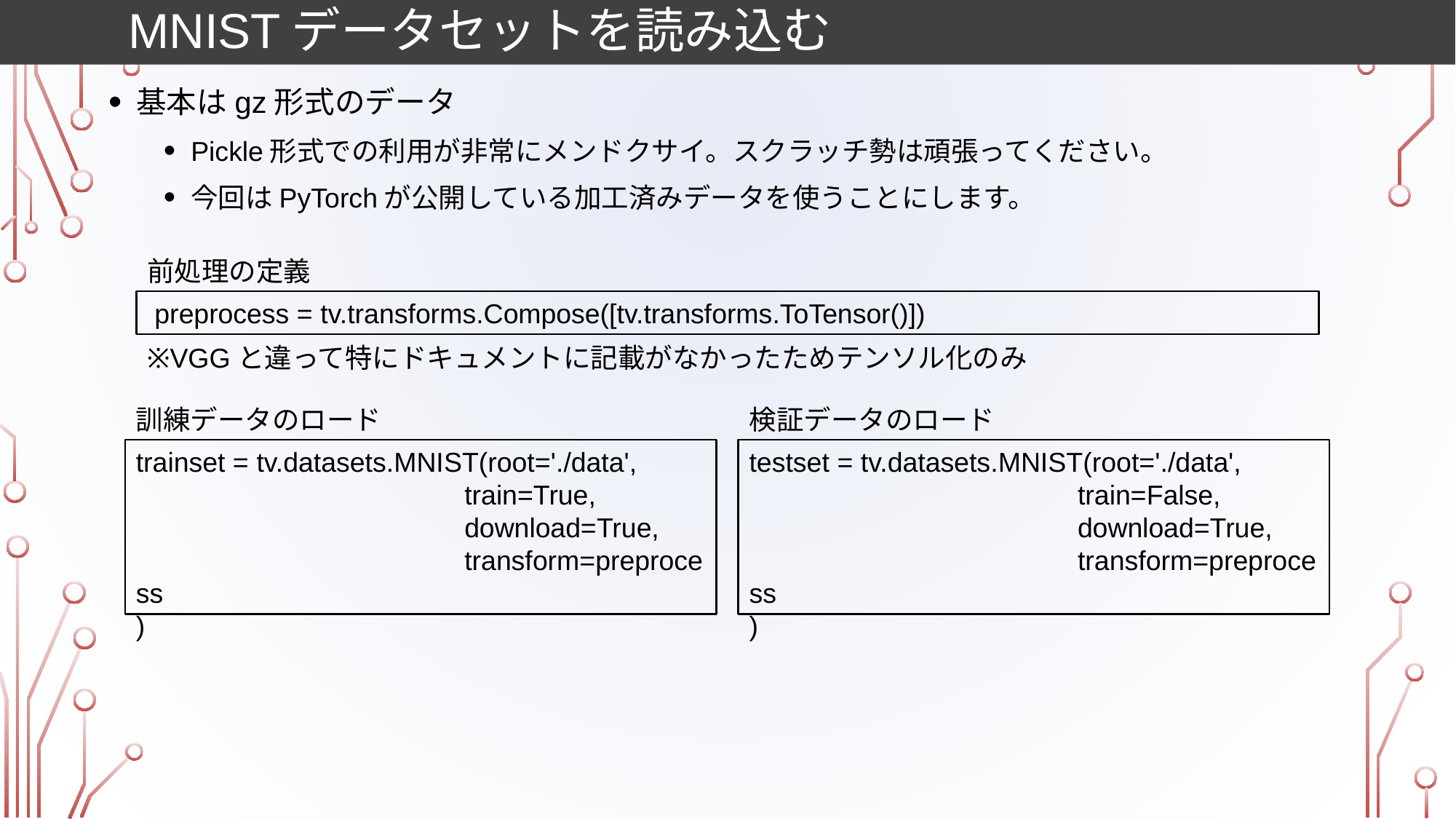

# Mnistデータセットを読み込む
基本はgz形式のデータ
Pickle形式での利用が非常にメンドクサイ。スクラッチ勢は頑張ってください。
今回はPyTorchが公開している加工済みデータを使うことにします。
前処理の定義
 preprocess = tv.transforms.Compose([tv.transforms.ToTensor()])
※VGGと違って特にドキュメントに記載がなかったためテンソル化のみ
訓練データのロード
trainset = tv.datasets.MNIST(root='./data',
                                           train=True,
                                           download=True,
                                           transform=preprocess
)
検証データのロード
testset = tv.datasets.MNIST(root='./data',
                                           train=False,
                                           download=True,
                                           transform=preprocess
)